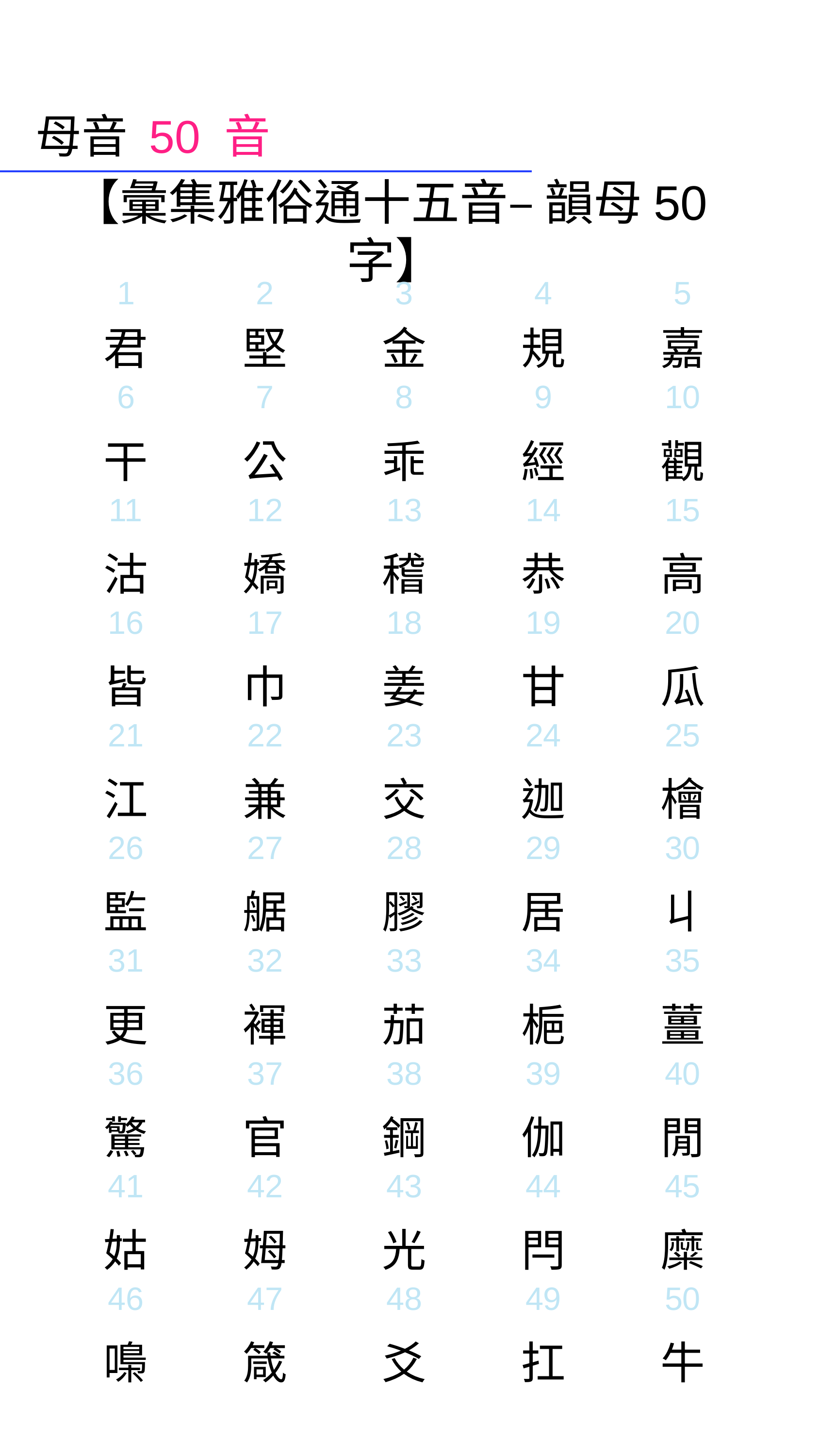

# 母音 50 音
【彙集雅俗通十五音– 韻母50字】
| 1 | 2 | 3 | 4 | 5 |
| --- | --- | --- | --- | --- |
| 君 | 堅 | 金 | 規 | 嘉 |
| 6 | 7 | 8 | 9 | 10 |
| 干 | 公 | 乖 | 經 | 觀 |
| 11 | 12 | 13 | 14 | 15 |
| 沽 | 嬌 | 稽 | 恭 | 高 |
| 16 | 17 | 18 | 19 | 20 |
| 皆 | 巾 | 姜 | 甘 | 瓜 |
| 21 | 22 | 23 | 24 | 25 |
| 江 | 兼 | 交 | 迦 | 檜 |
| 26 | 27 | 28 | 29 | 30 |
| 監 | 艍 | 膠 | 居 | 丩 |
| 31 | 32 | 33 | 34 | 35 |
| 更 | 褌 | 茄 | 梔 | 薑 |
| 36 | 37 | 38 | 39 | 40 |
| 驚 | 官 | 鋼 | 伽 | 閒 |
| 41 | 42 | 43 | 44 | 45 |
| 姑 | 姆 | 光 | 閂 | 糜 |
| 46 | 47 | 48 | 49 | 50 |
| 嘄 | 箴 | 爻 | 扛 | 牛 |